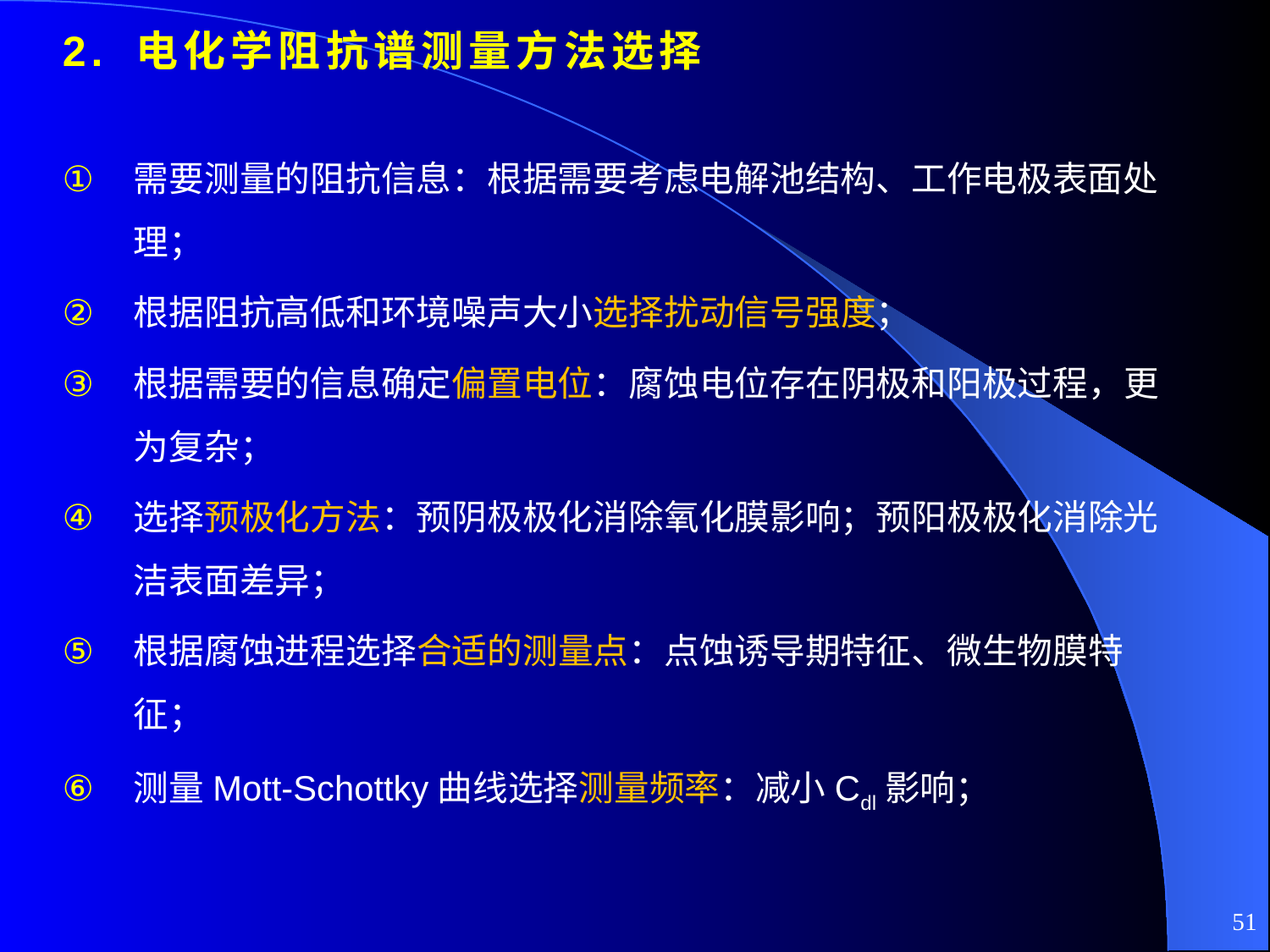

# 2. 电化学阻抗谱测量方法选择
需要测量的阻抗信息：根据需要考虑电解池结构、工作电极表面处理；
根据阻抗高低和环境噪声大小选择扰动信号强度；
根据需要的信息确定偏置电位：腐蚀电位存在阴极和阳极过程，更为复杂；
选择预极化方法：预阴极极化消除氧化膜影响；预阳极极化消除光洁表面差异；
根据腐蚀进程选择合适的测量点：点蚀诱导期特征、微生物膜特征；
测量Mott-Schottky曲线选择测量频率：减小Cdl影响；

51